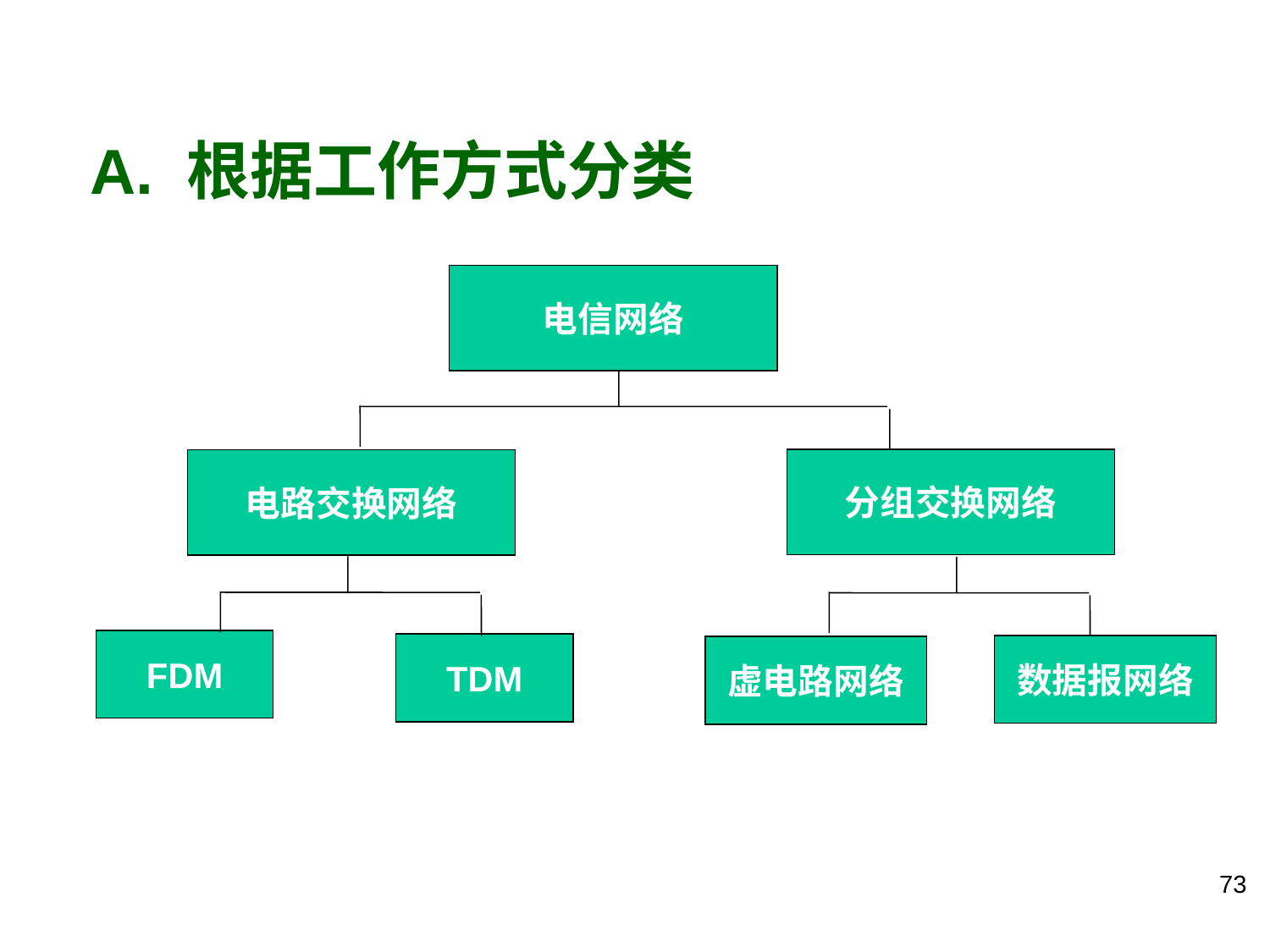

# A. 根据工作方式分类
电信网络

分组交换网络

数据报网络
虚电路网络
电路交换网络

FDM
TDM
73